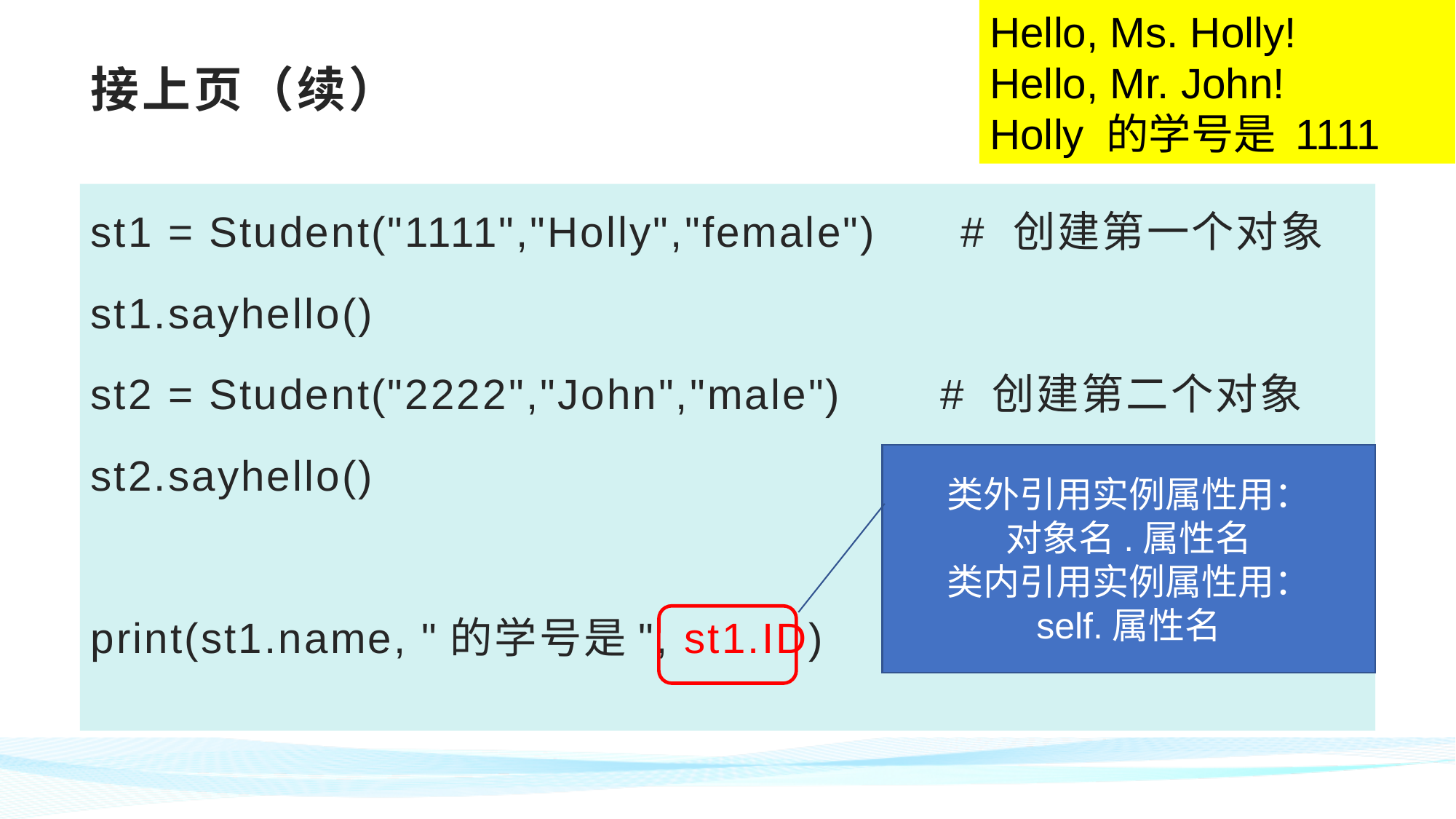

Hello, Ms. Holly!
Hello, Mr. John!
Holly 的学号是 1111
# 接上页（续）
st1 = Student("1111","Holly","female")      # 创建第一个对象
st1.sayhello()
st2 = Student("2222","John","male")       # 创建第二个对象
st2.sayhello()

print(st1.name, "的学号是", st1.ID)
类外引用实例属性用：
对象名.属性名
类内引用实例属性用：
self.属性名